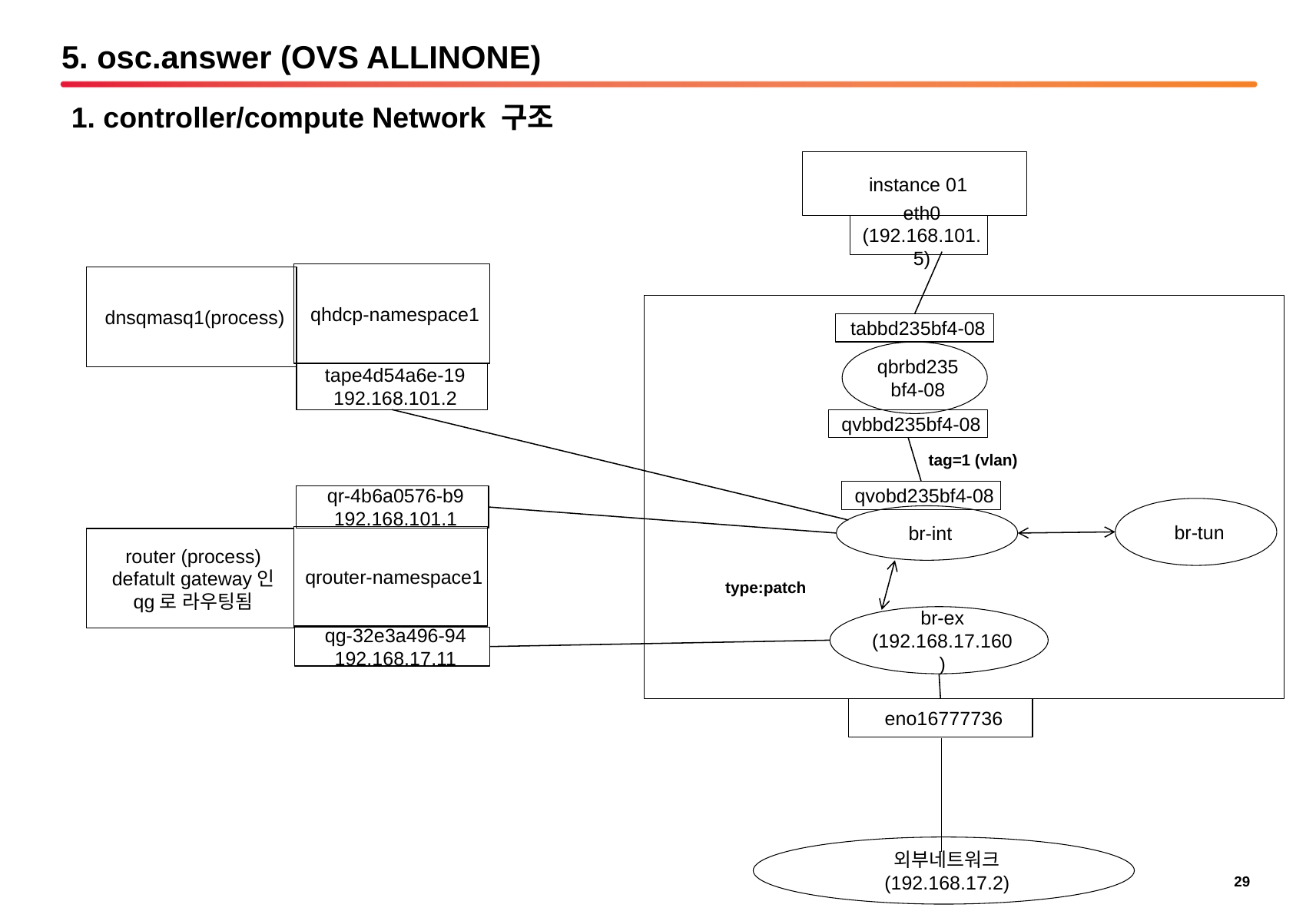

# 5. osc.answer (OVS ALLINONE)
1. controller/compute Network 구조
instance 01
eth0
(192.168.101.5)
qhdcp-namespace1
dnsqmasq1(process)

tabbd235bf4-08
qbrbd235bf4-08
tape4d54a6e-19
192.168.101.2
qvbbd235bf4-08
tag=1 (vlan)
qvobd235bf4-08
qr-4b6a0576-b9
192.168.101.1
br-tun
br-int
qrouter-namespace1
router (process)
defatult gateway인
qg로 라우팅됨
type:patch
br-ex
(192.168.17.160)
qg-32e3a496-94
192.168.17.11
eno16777736
외부네트워크
(192.168.17.2)